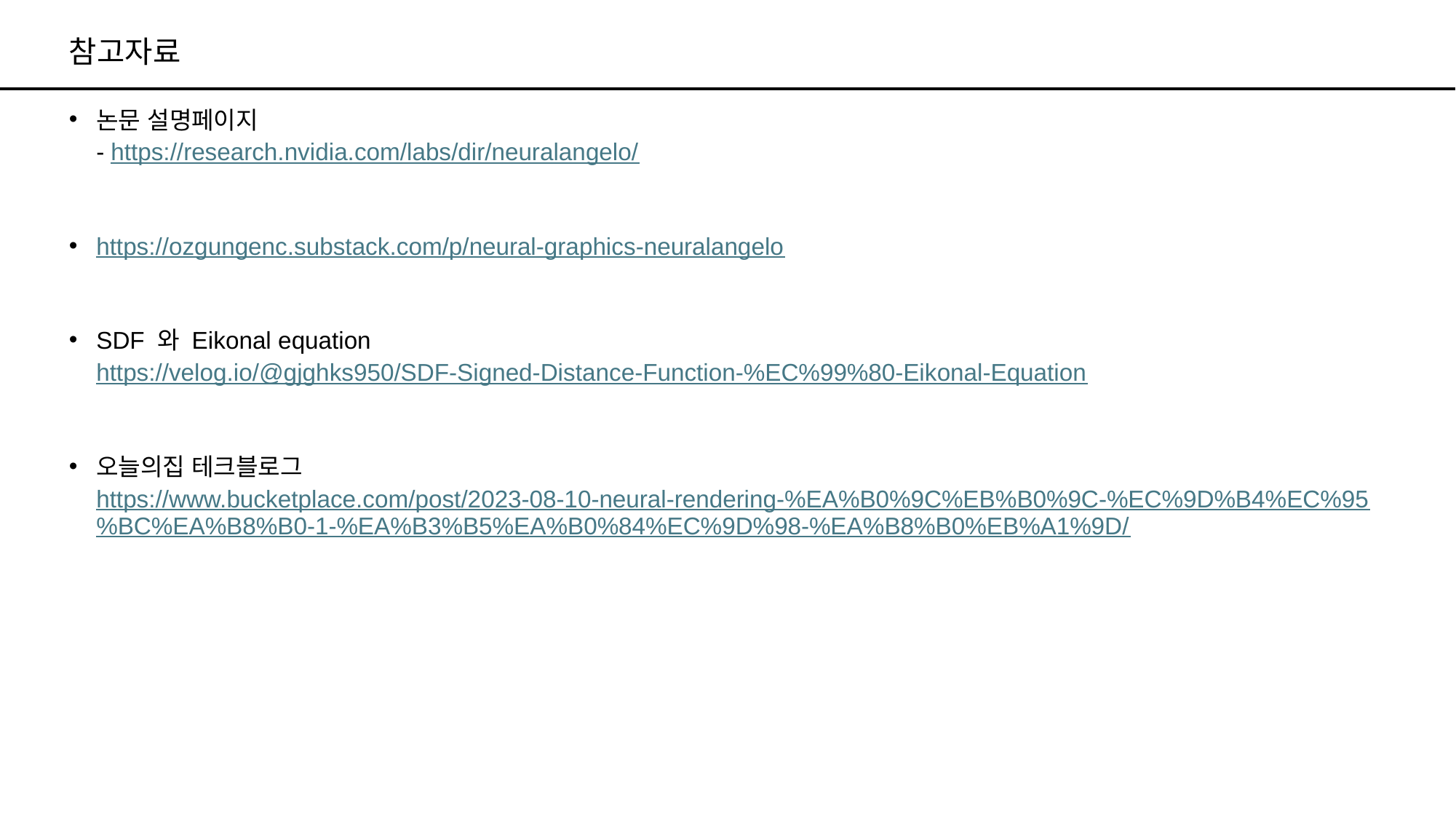

# 참고자료
논문 설명페이지
- https://research.nvidia.com/labs/dir/neuralangelo/

https://ozgungenc.substack.com/p/neural-graphics-neuralangelo

SDF 와 Eikonal equation
https://velog.io/@gjghks950/SDF-Signed-Distance-Function-%EC%99%80-Eikonal-Equation

오늘의집 테크블로그
https://www.bucketplace.com/post/2023-08-10-neural-rendering-%EA%B0%9C%EB%B0%9C-%EC%9D%B4%EC%95%BC%EA%B8%B0-1-%EA%B3%B5%EA%B0%84%EC%9D%98-%EA%B8%B0%EB%A1%9D/